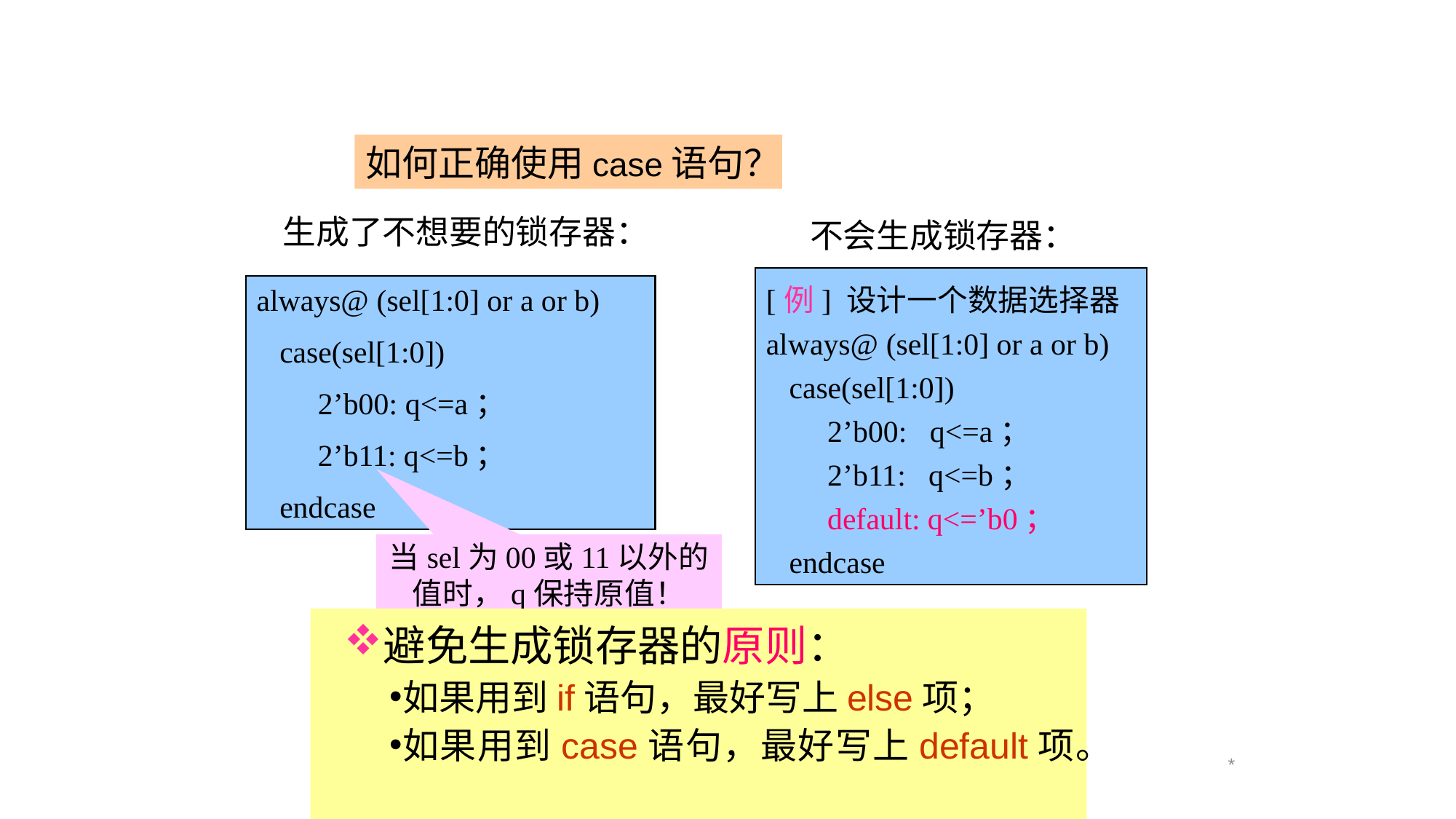

如何正确使用case语句？
生成了不想要的锁存器：
不会生成锁存器：
always@ (sel[1:0] or a or b)
   case(sel[1:0])
        2’b00: q<=a；
        2’b11: q<=b；
   endcase
[例] 设计一个数据选择器
always@ (sel[1:0] or a or b)
   case(sel[1:0])
        2’b00:   q<=a；
        2’b11:   q<=b；
        default: q<=’b0；
   endcase
当sel为00或11以外的值时，q保持原值！
避免生成锁存器的原则：
如果用到if语句，最好写上else项；
如果用到case语句，最好写上default项。
*